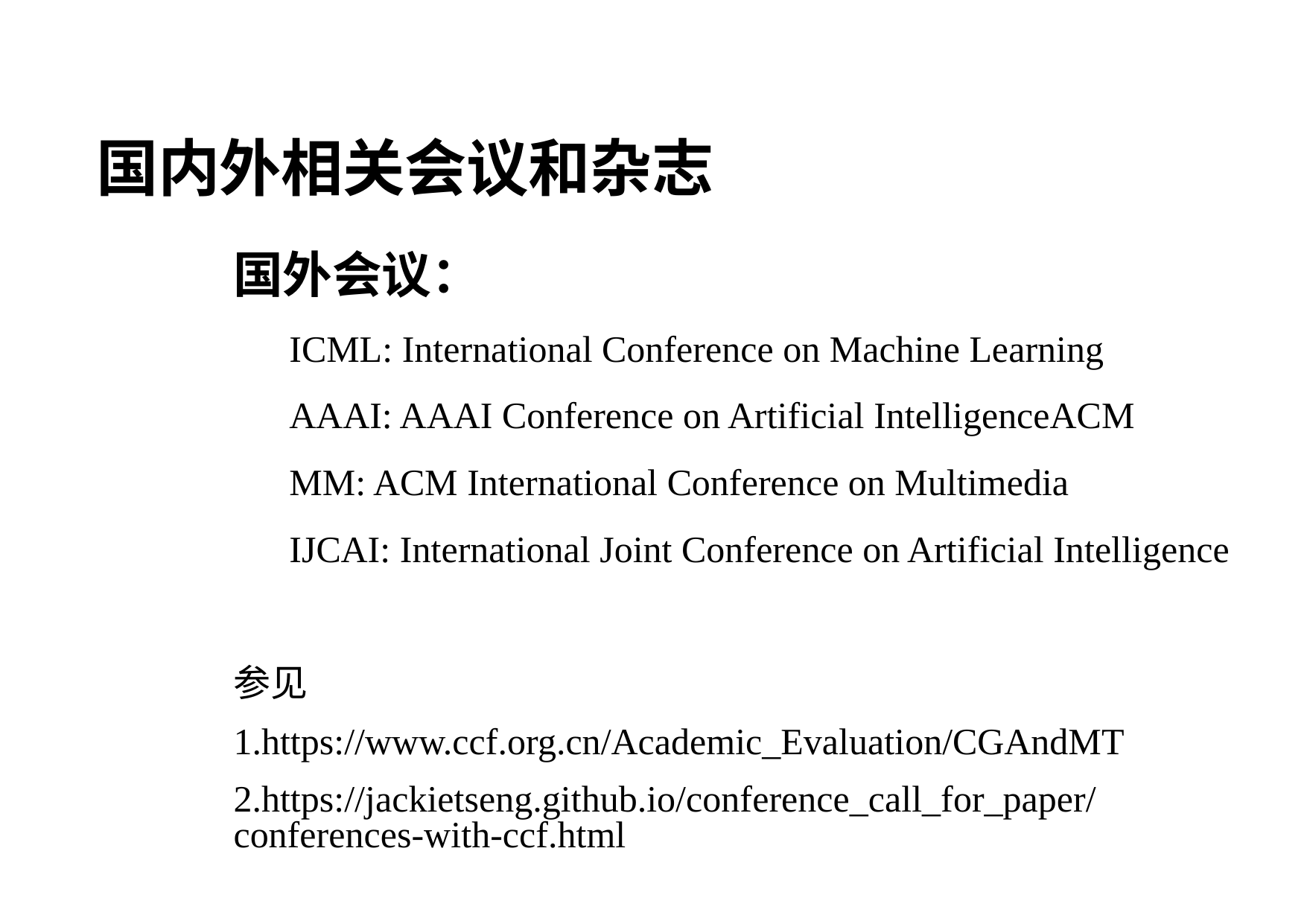

# 国内外相关会议和杂志
国外会议：
ICML: International Conference on Machine Learning
AAAI: AAAI Conference on Artificial IntelligenceACM
MM: ACM International Conference on Multimedia
IJCAI: International Joint Conference on Artificial Intelligence

参见
1.https://www.ccf.org.cn/Academic_Evaluation/CGAndMT
2.https://jackietseng.github.io/conference_call_for_paper/conferences-with-ccf.html
23